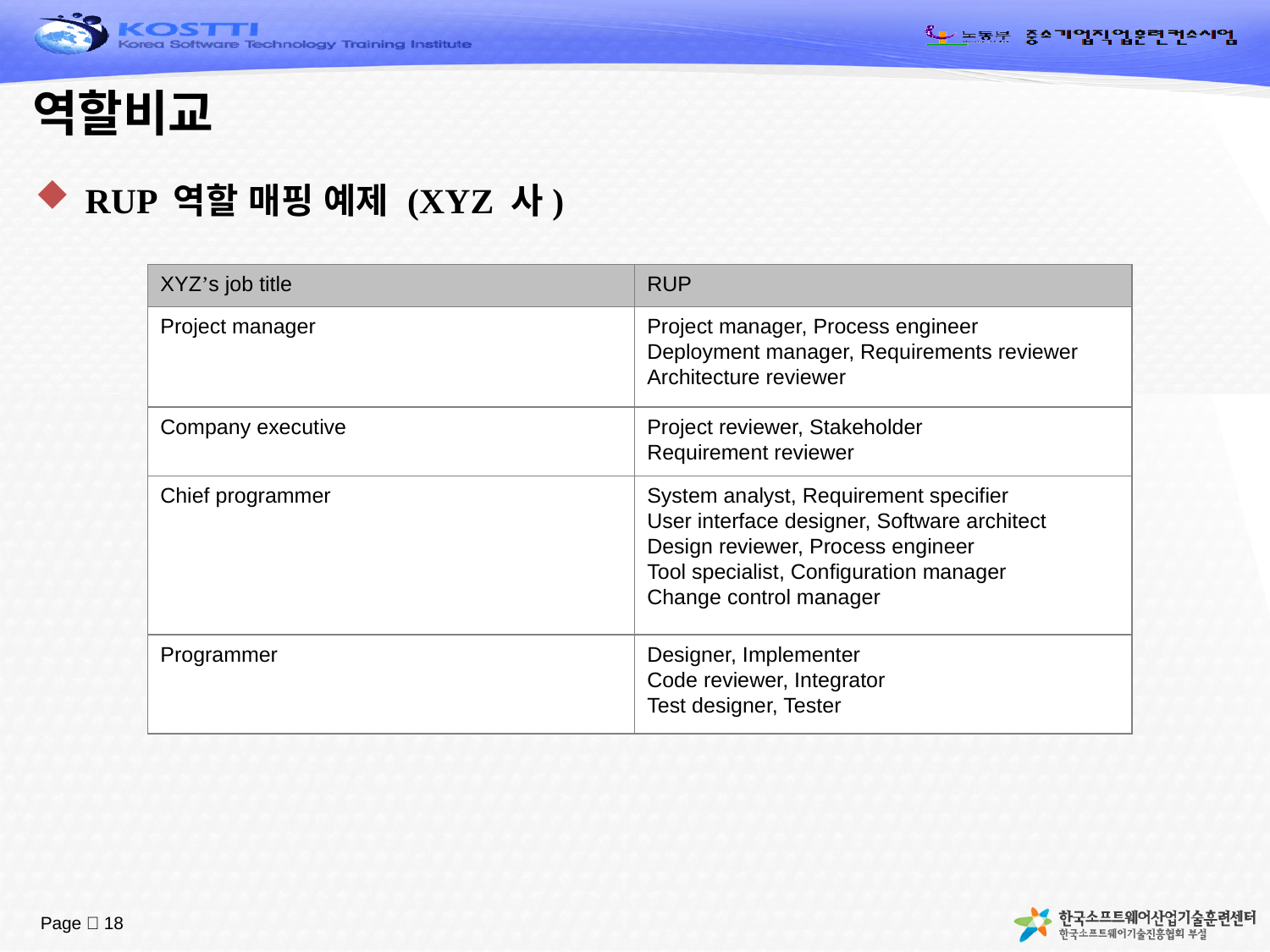

# 역할비교
RUP 역할 매핑 예제 (XYZ 사)
XYZ’s job title
RUP
Project manager
Project manager, Process engineer
Deployment manager, Requirements reviewer
Architecture reviewer
Company executive
Project reviewer, Stakeholder
Requirement reviewer
Chief programmer
System analyst, Requirement specifier
User interface designer, Software architect
Design reviewer, Process engineer
Tool specialist, Configuration manager
Change control manager
Programmer
Designer, Implementer
Code reviewer, Integrator
Test designer, Tester